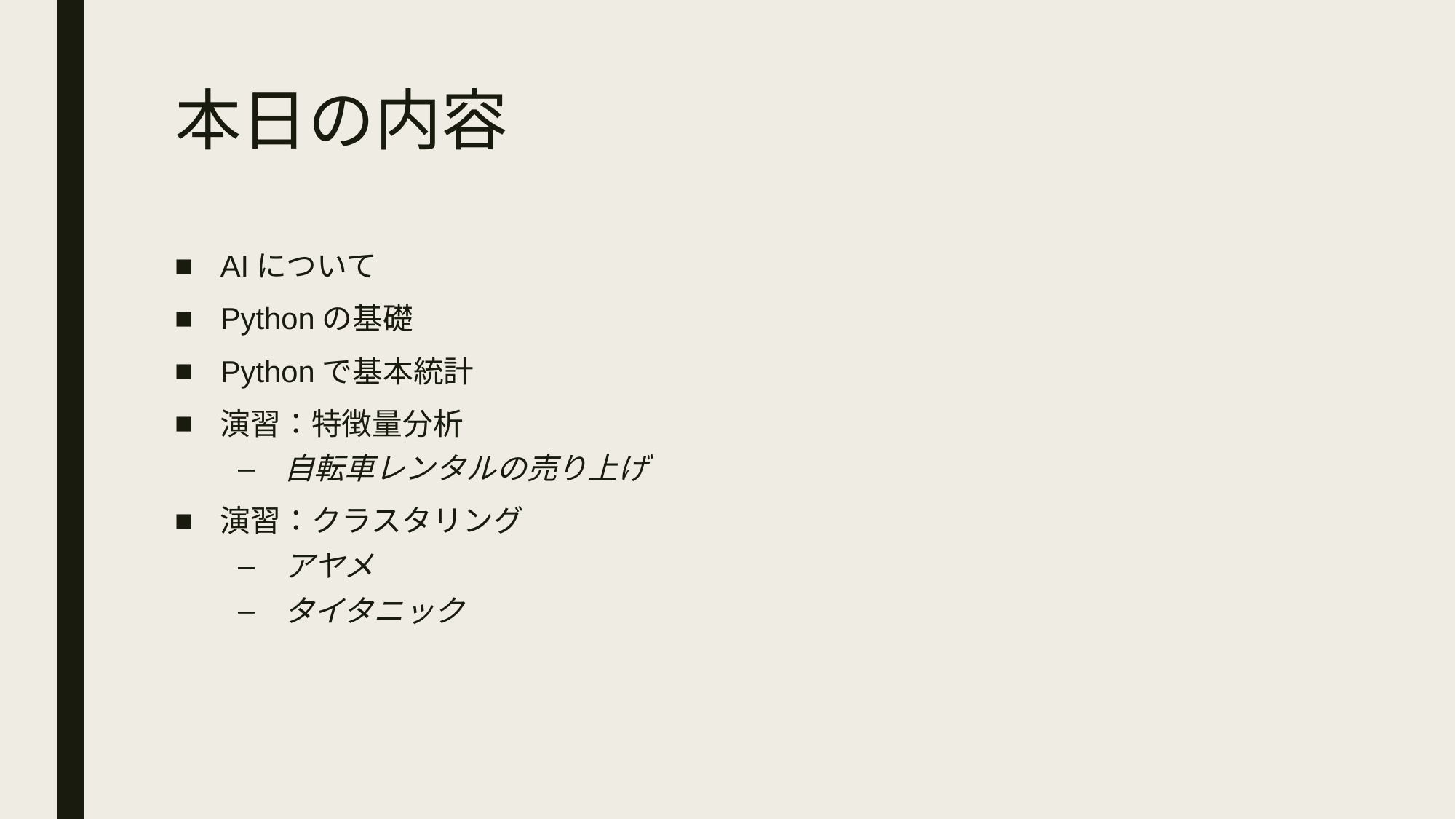

# 本日の内容
AIについて
Pythonの基礎
Pythonで基本統計
演習：特徴量分析
自転車レンタルの売り上げ
演習：クラスタリング
アヤメ
タイタニック